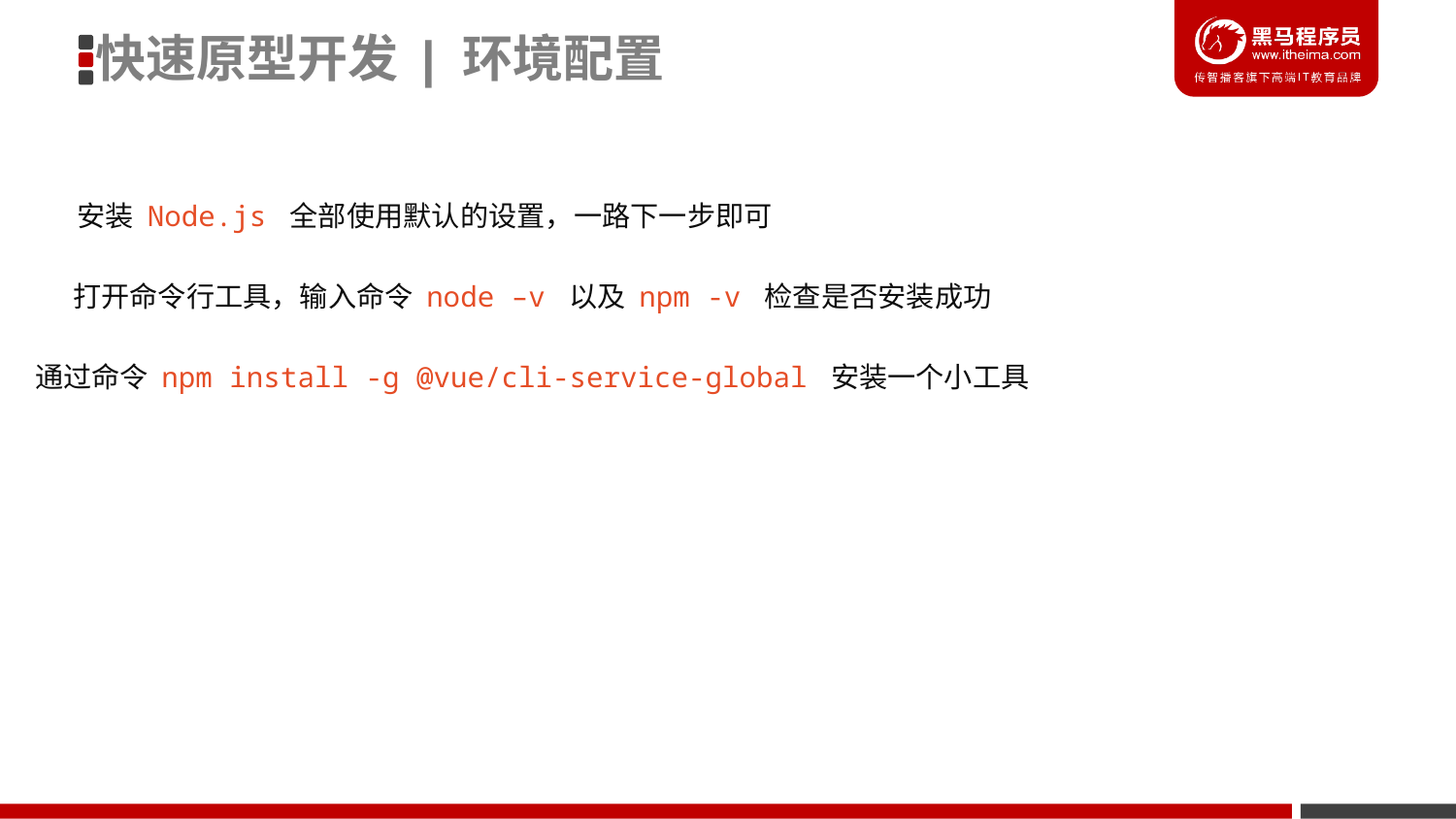

快速原型开发 | 环境配置
安装 Node.js 全部使用默认的设置，一路下一步即可
打开命令行工具，输入命令 node –v 以及 npm -v 检查是否安装成功
通过命令 npm install -g @vue/cli-service-global 安装一个小工具